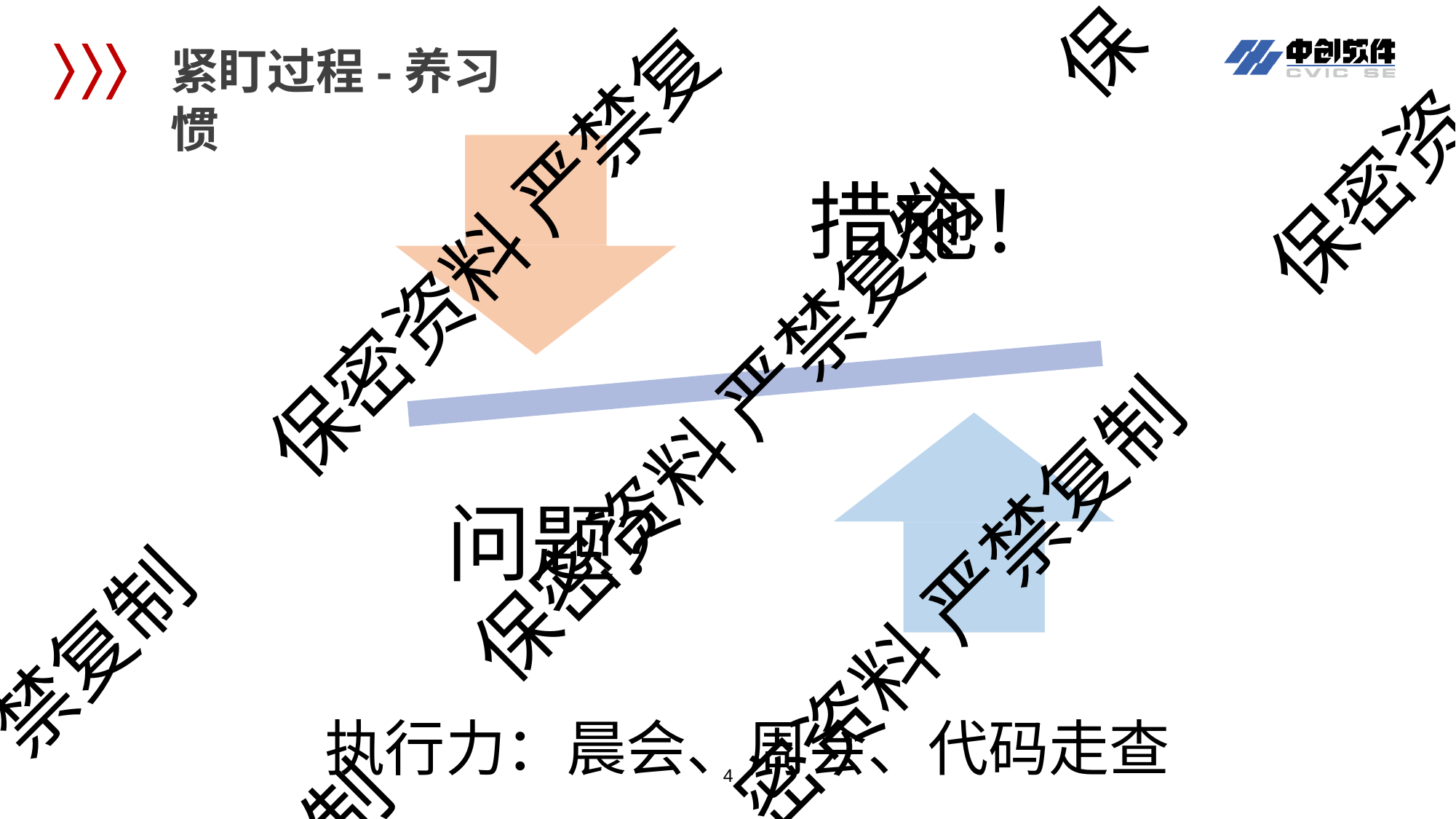

保
紧盯过程-养习惯

保密资
# 措施！
保密资料 严禁复

保密资料 严禁复制

问题？

执行力：晨会、周会、代码走查
密资料 严禁复制
禁复制
制
4